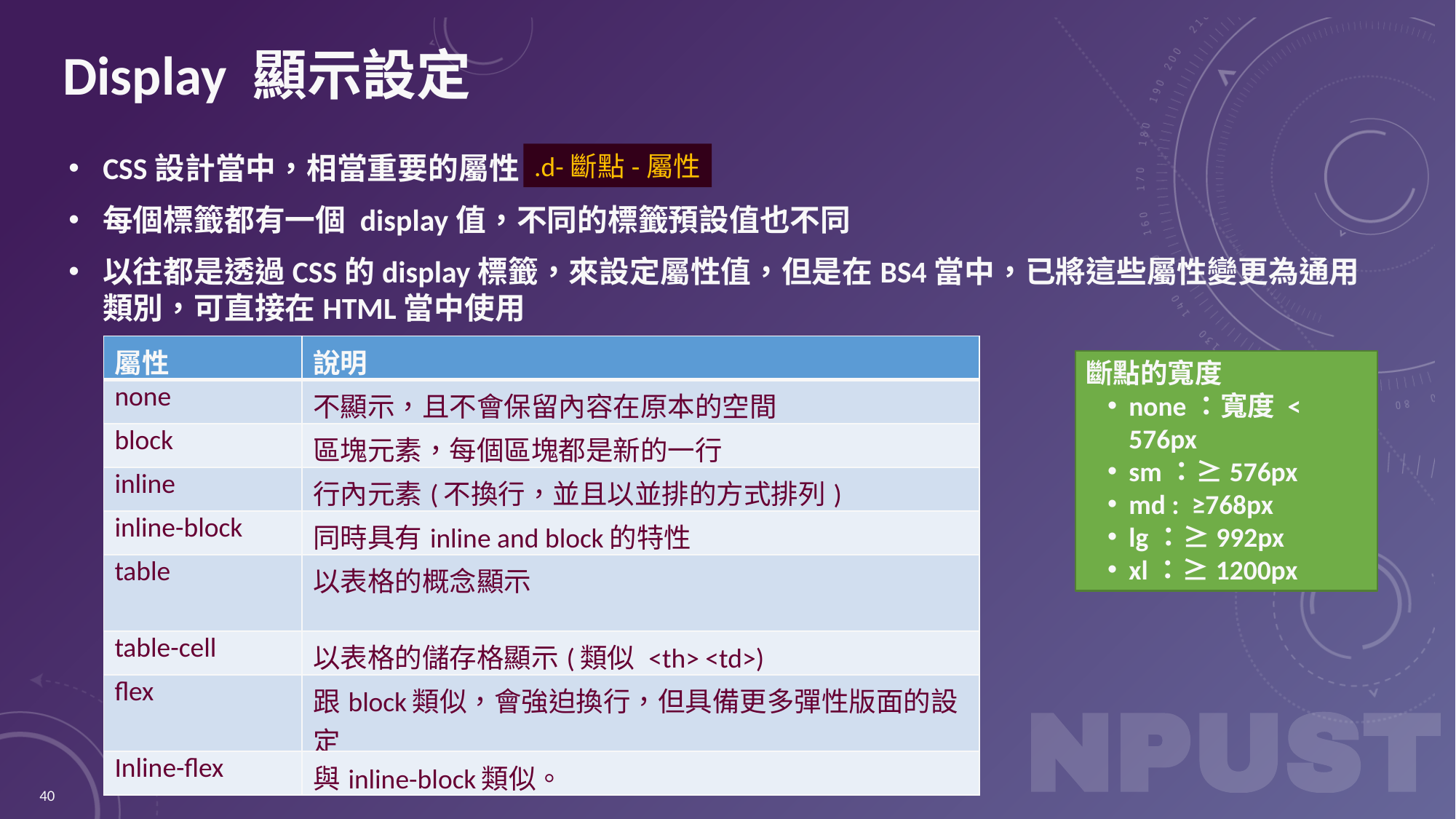

# Display 顯示設定
CSS設計當中，相當重要的屬性
每個標籤都有一個 display值，不同的標籤預設值也不同
以往都是透過CSS的display標籤，來設定屬性值，但是在BS4當中，已將這些屬性變更為通用類別，可直接在HTML當中使用
.d-斷點-屬性
| 屬性 | 說明 |
| --- | --- |
| none | 不顯示，且不會保留內容在原本的空間 |
| block | 區塊元素，每個區塊都是新的一行 |
| inline | 行內元素(不換行，並且以並排的方式排列) |
| inline-block | 同時具有inline and block的特性 |
| table | 以表格的概念顯示 |
| table-cell | 以表格的儲存格顯示(類似 <th> <td>) |
| flex | 跟block類似，會強迫換行，但具備更多彈性版面的設定 |
| Inline-flex | 與inline-block類似。 |
斷點的寬度
none：寬度 < 576px
sm：≥576px
md :  ≥768px
lg：≥992px
xl：≥1200px
40